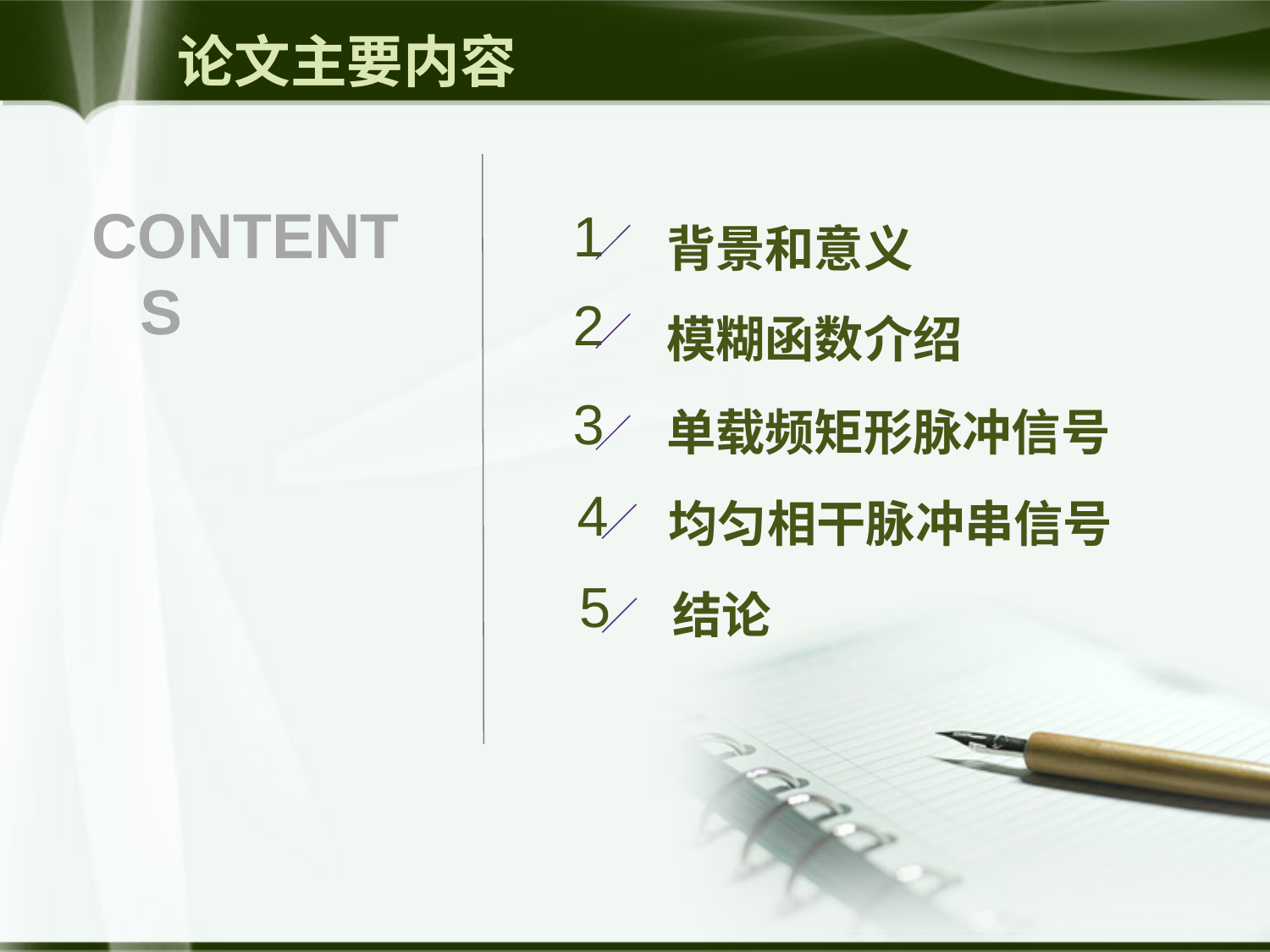

# 论文主要内容
背景和意义
CONTENTS
1
模糊函数介绍
2
单载频矩形脉冲信号
3
均匀相干脉冲串信号
4
结论
5